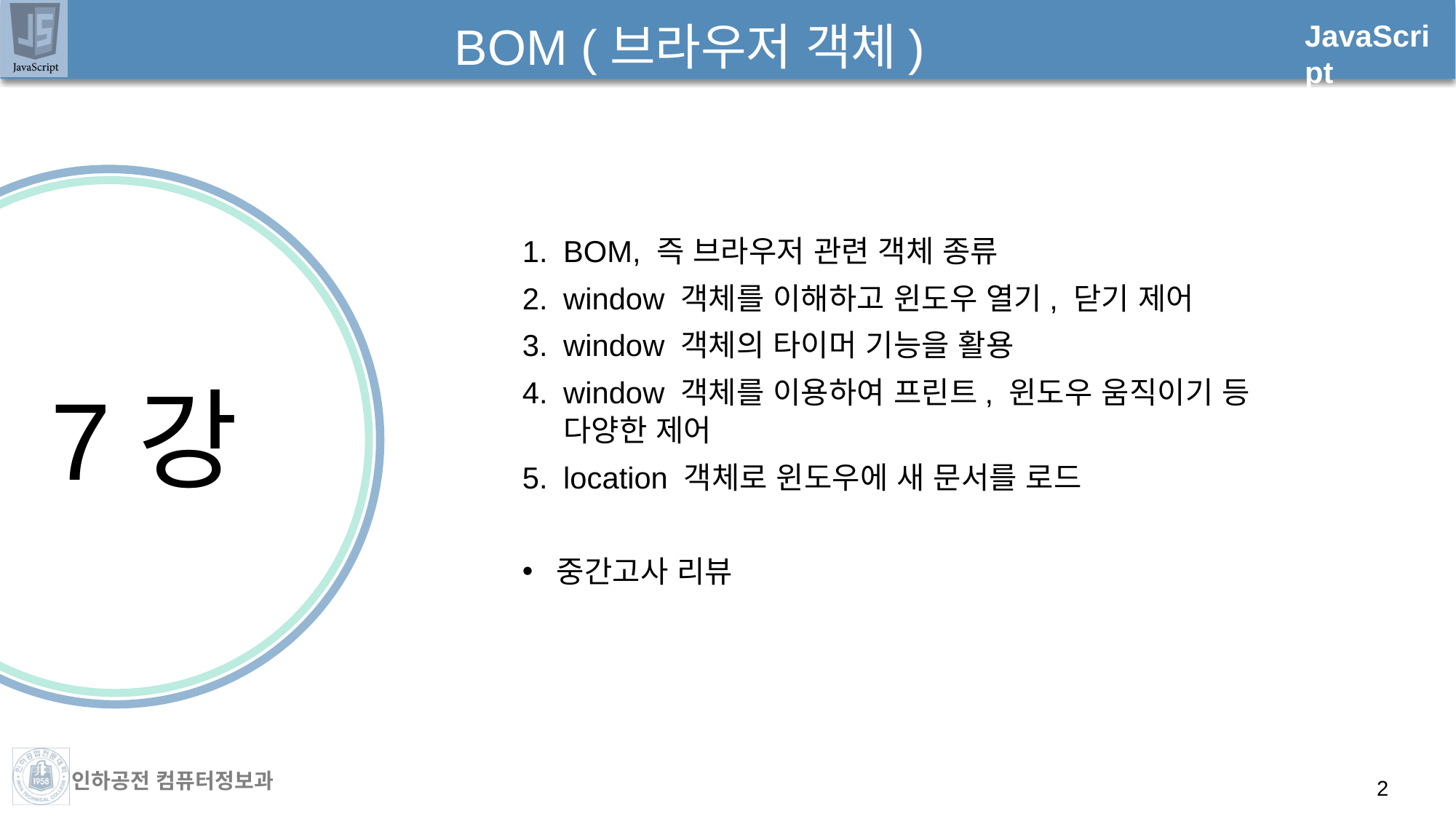

# BOM (브라우저 객체)

BOM, 즉 브라우저 관련 객체 종류
window 객체를 이해하고 윈도우 열기, 닫기 제어
window 객체의 타이머 기능을 활용
window 객체를 이용하여 프린트, 윈도우 움직이기 등 다양한 제어
location 객체로 윈도우에 새 문서를 로드

중간고사 리뷰
7강